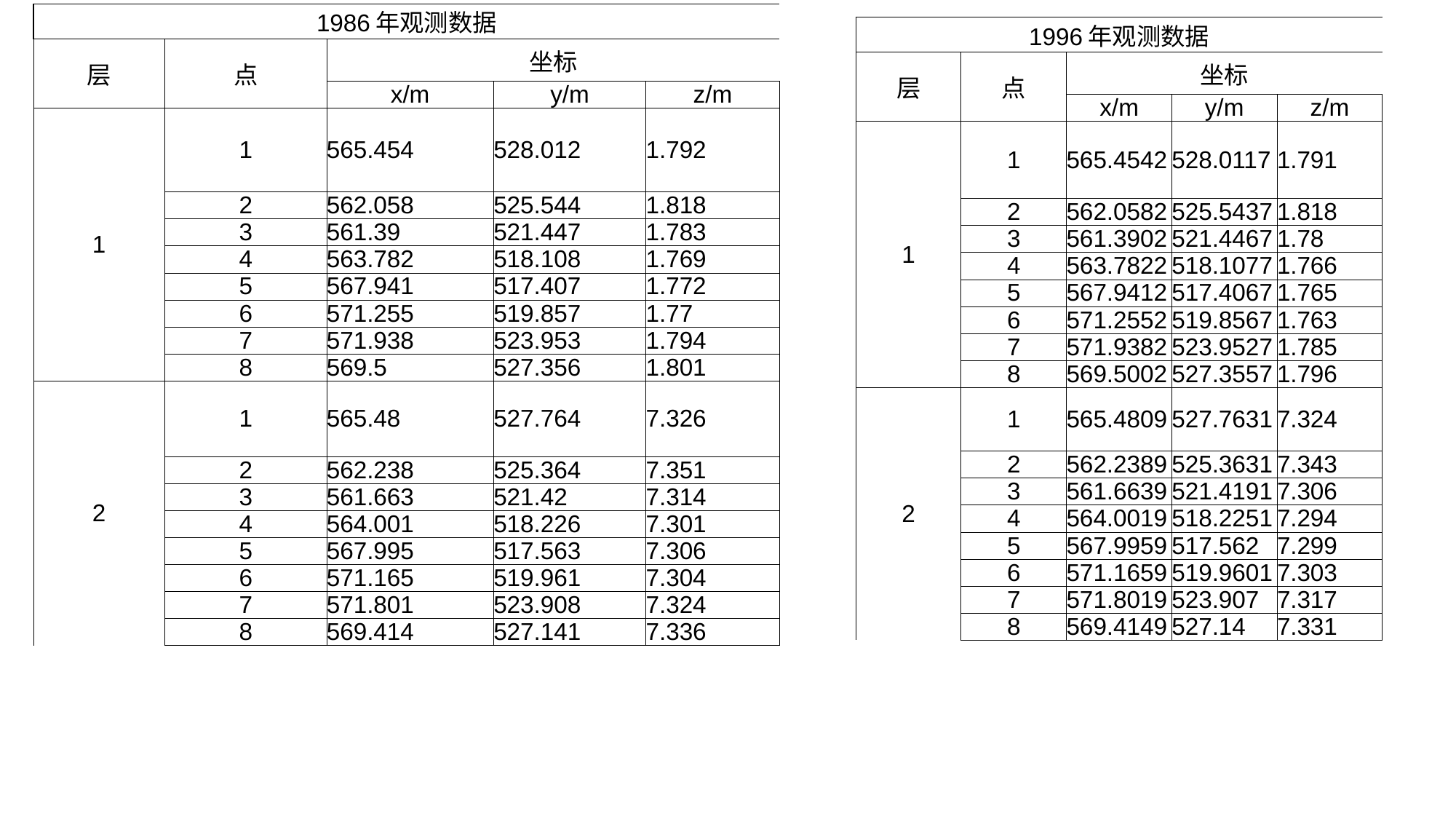

| 1986年观测数据 |  |  |  |  |
| --- | --- | --- | --- | --- |
| 层 | 点 | 坐标 |  |  |
|  |  | x/m | y/m | z/m |
| 1 | 1 | 565.454 | 528.012 | 1.792 |
|  | 2 | 562.058 | 525.544 | 1.818 |
|  | 3 | 561.39 | 521.447 | 1.783 |
|  | 4 | 563.782 | 518.108 | 1.769 |
|  | 5 | 567.941 | 517.407 | 1.772 |
|  | 6 | 571.255 | 519.857 | 1.77 |
|  | 7 | 571.938 | 523.953 | 1.794 |
|  | 8 | 569.5 | 527.356 | 1.801 |
| 2 | 1 | 565.48 | 527.764 | 7.326 |
|  | 2 | 562.238 | 525.364 | 7.351 |
|  | 3 | 561.663 | 521.42 | 7.314 |
|  | 4 | 564.001 | 518.226 | 7.301 |
|  | 5 | 567.995 | 517.563 | 7.306 |
|  | 6 | 571.165 | 519.961 | 7.304 |
|  | 7 | 571.801 | 523.908 | 7.324 |
|  | 8 | 569.414 | 527.141 | 7.336 |
| 1996年观测数据 |  |  |  |  |
| --- | --- | --- | --- | --- |
| 层 | 点 | 坐标 |  |  |
|  |  | x/m | y/m | z/m |
| 1 | 1 | 565.4542 | 528.0117 | 1.791 |
|  | 2 | 562.0582 | 525.5437 | 1.818 |
|  | 3 | 561.3902 | 521.4467 | 1.78 |
|  | 4 | 563.7822 | 518.1077 | 1.766 |
|  | 5 | 567.9412 | 517.4067 | 1.765 |
|  | 6 | 571.2552 | 519.8567 | 1.763 |
|  | 7 | 571.9382 | 523.9527 | 1.785 |
|  | 8 | 569.5002 | 527.3557 | 1.796 |
| 2 | 1 | 565.4809 | 527.7631 | 7.324 |
|  | 2 | 562.2389 | 525.3631 | 7.343 |
|  | 3 | 561.6639 | 521.4191 | 7.306 |
|  | 4 | 564.0019 | 518.2251 | 7.294 |
|  | 5 | 567.9959 | 517.562 | 7.299 |
|  | 6 | 571.1659 | 519.9601 | 7.303 |
|  | 7 | 571.8019 | 523.907 | 7.317 |
|  | 8 | 569.4149 | 527.14 | 7.331 |